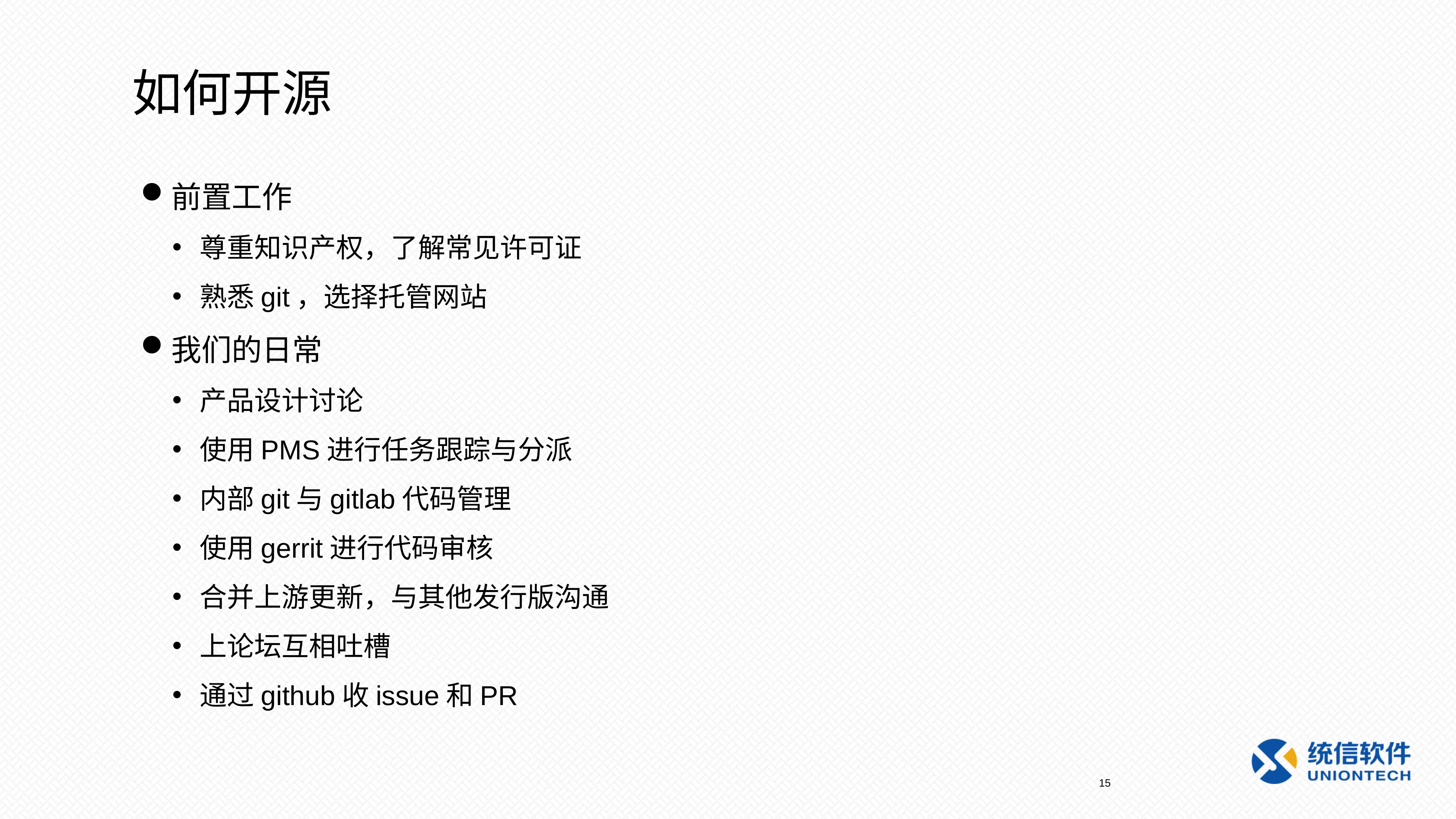

如何开源
前置工作
尊重知识产权，了解常见许可证
熟悉git，选择托管网站
我们的日常
产品设计讨论
使用PMS进行任务跟踪与分派
内部git与gitlab代码管理
使用gerrit进行代码审核
合并上游更新，与其他发行版沟通
上论坛互相吐槽
通过github收issue和PR
15